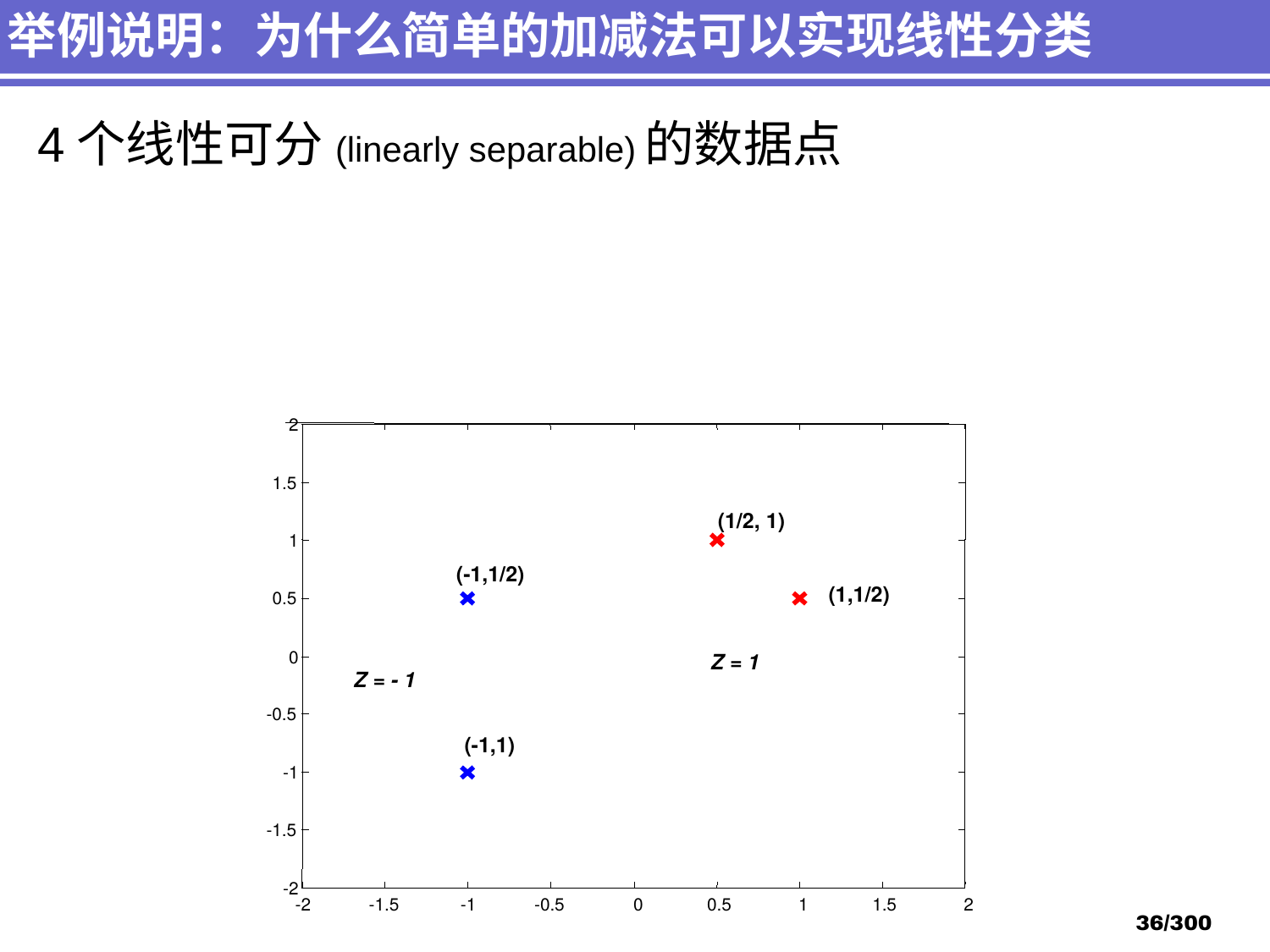

举例说明：为什么简单的加减法可以实现线性分类
4个线性可分(linearly separable)的数据点

2

1.5

(1/2, 1)
1

(-1,1/2)
(1,1/2)
0.5

0
Z = 1

Z = - 1
-0.5

(-1,1)
-1

-1.5

-2

-2
-1.5
-1
-0.5
0
0.5
1
1.5
2
36/300